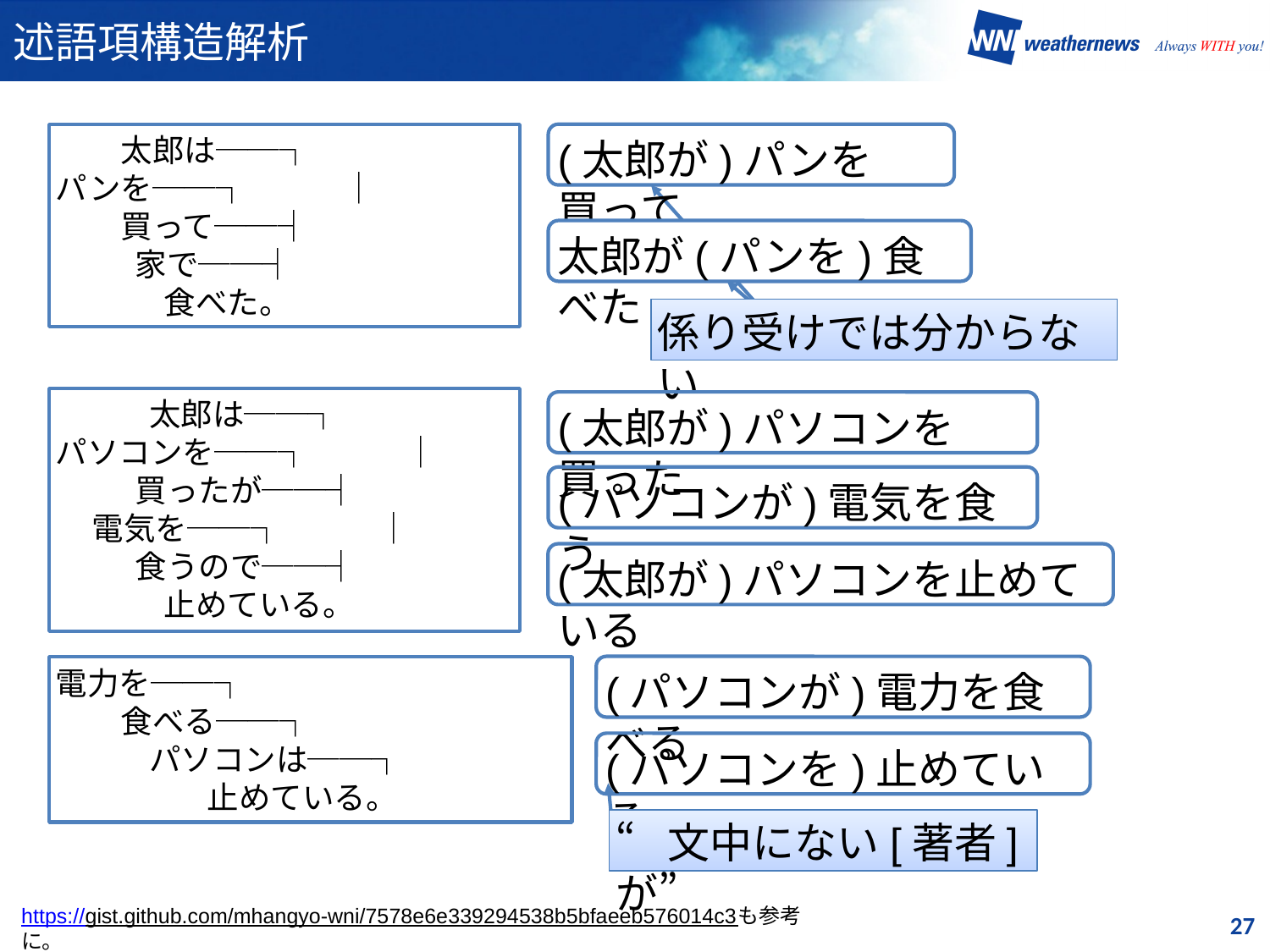

# 述語項構造解析
        太郎は──┐
パンを──┐　　　│
        買って──┤
          家で──┤
              食べた。
(太郎が)パンを買って
太郎が(パンを)食べた
係り受けでは分からない
            太郎は──┐
パソコンを──┐　　　│
          買ったが──┤
    電気を──┐　　　│
          食うので──┤
              止めている。
(太郎が)パソコンを買った
(パソコンが)電気を食う
(太郎が)パソコンを止めている
(パソコンが)電力を食べる
電力を──┐
        食べる──┐
            パソコンは──┐
                    止めている。
(パソコンを)止めている
“文中にない[著者]が”
https://gist.github.com/mhangyo-wni/7578e6e339294538b5bfaeeb576014c3も参考に。
27